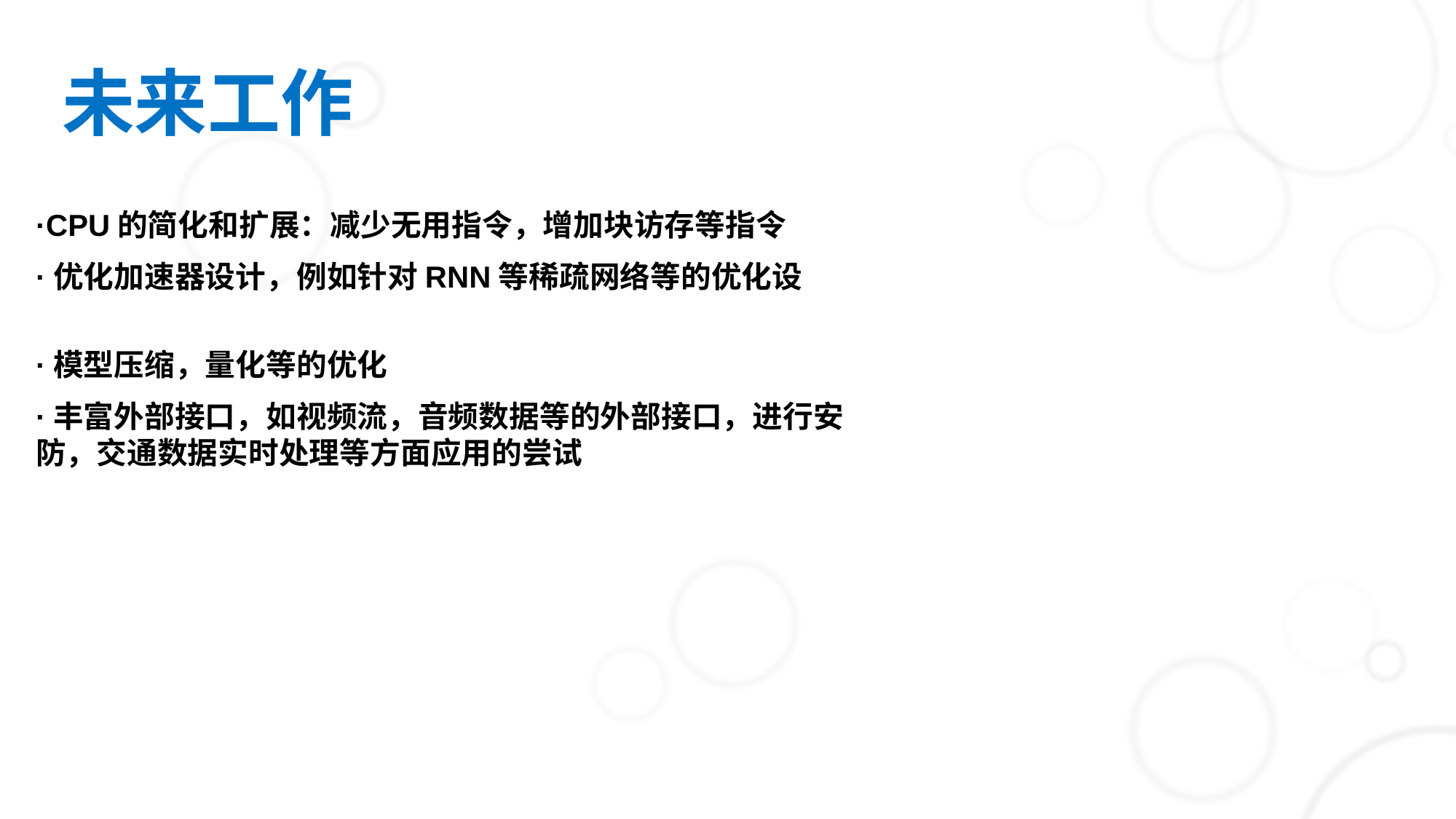

未来工作
·CPU的简化和扩展：减少无用指令，增加块访存等指令
·优化加速器设计，例如针对RNN等稀疏网络等的优化设
·模型压缩，量化等的优化
·丰富外部接口，如视频流，音频数据等的外部接口，进行安防，交通数据实时处理等方面应用的尝试